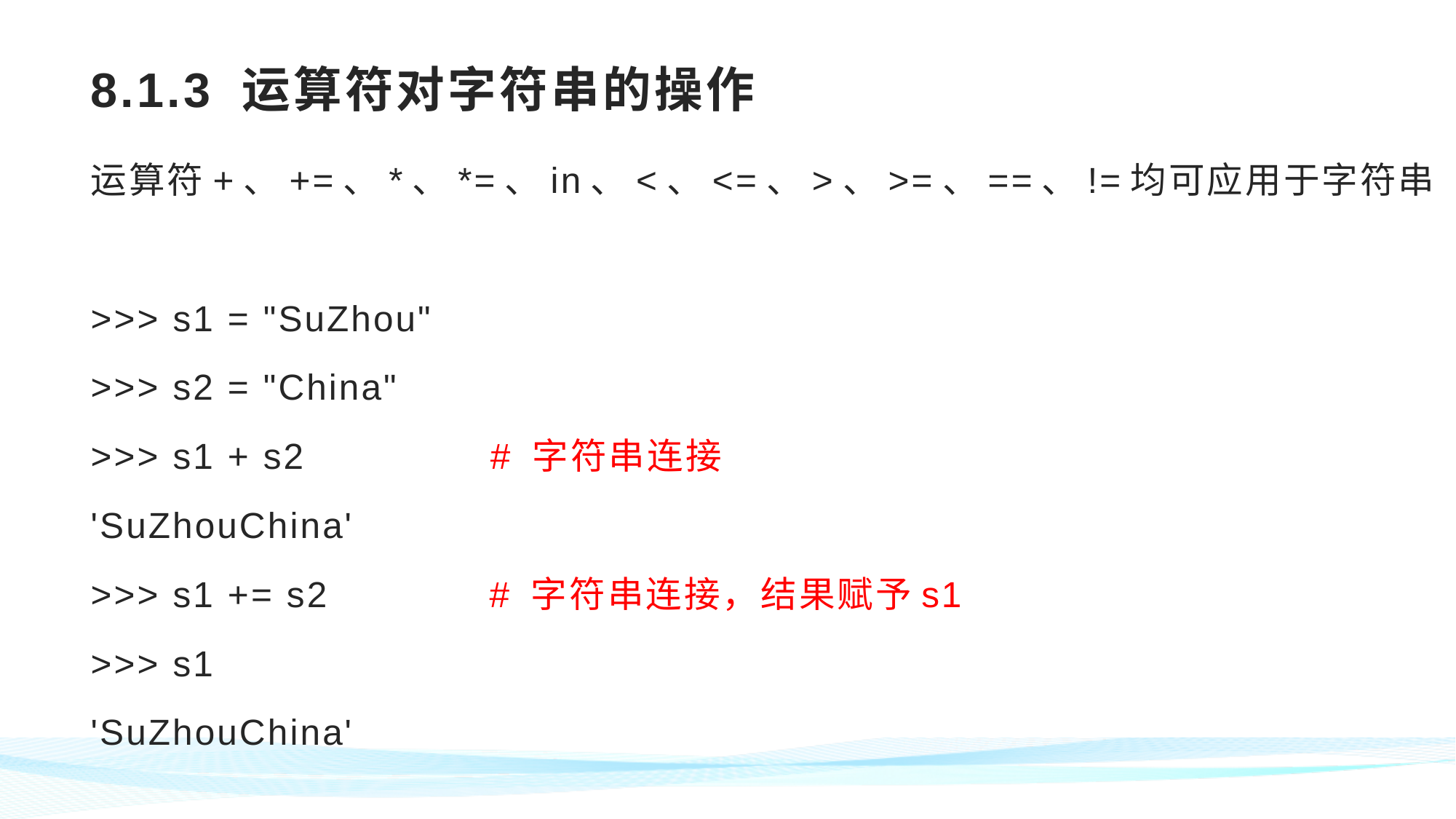

# 8.1.3 运算符对字符串的操作
运算符+、+=、*、*=、in、<、<=、>、>=、==、!=均可应用于字符串

>>> s1 = "SuZhou"
>>> s2 = "China"
>>> s1 + s2               # 字符串连接
'SuZhouChina'
>>> s1 += s2             # 字符串连接，结果赋予s1
>>> s1
'SuZhouChina'